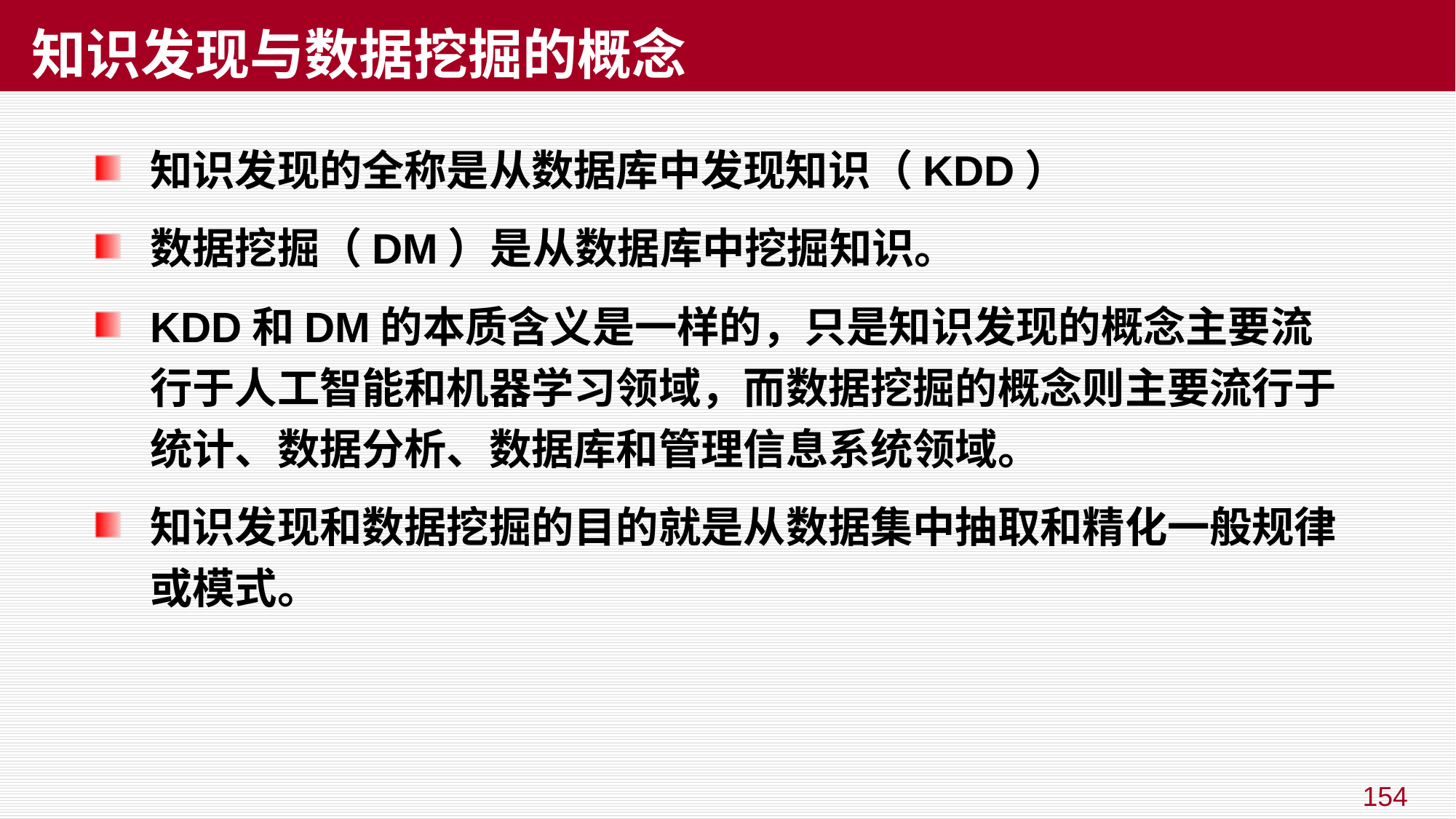

# 知识发现与数据挖掘的概念
知识发现的全称是从数据库中发现知识（KDD）
数据挖掘（DM）是从数据库中挖掘知识。
KDD和DM的本质含义是一样的，只是知识发现的概念主要流行于人工智能和机器学习领域，而数据挖掘的概念则主要流行于统计、数据分析、数据库和管理信息系统领域。
知识发现和数据挖掘的目的就是从数据集中抽取和精化一般规律或模式。

154